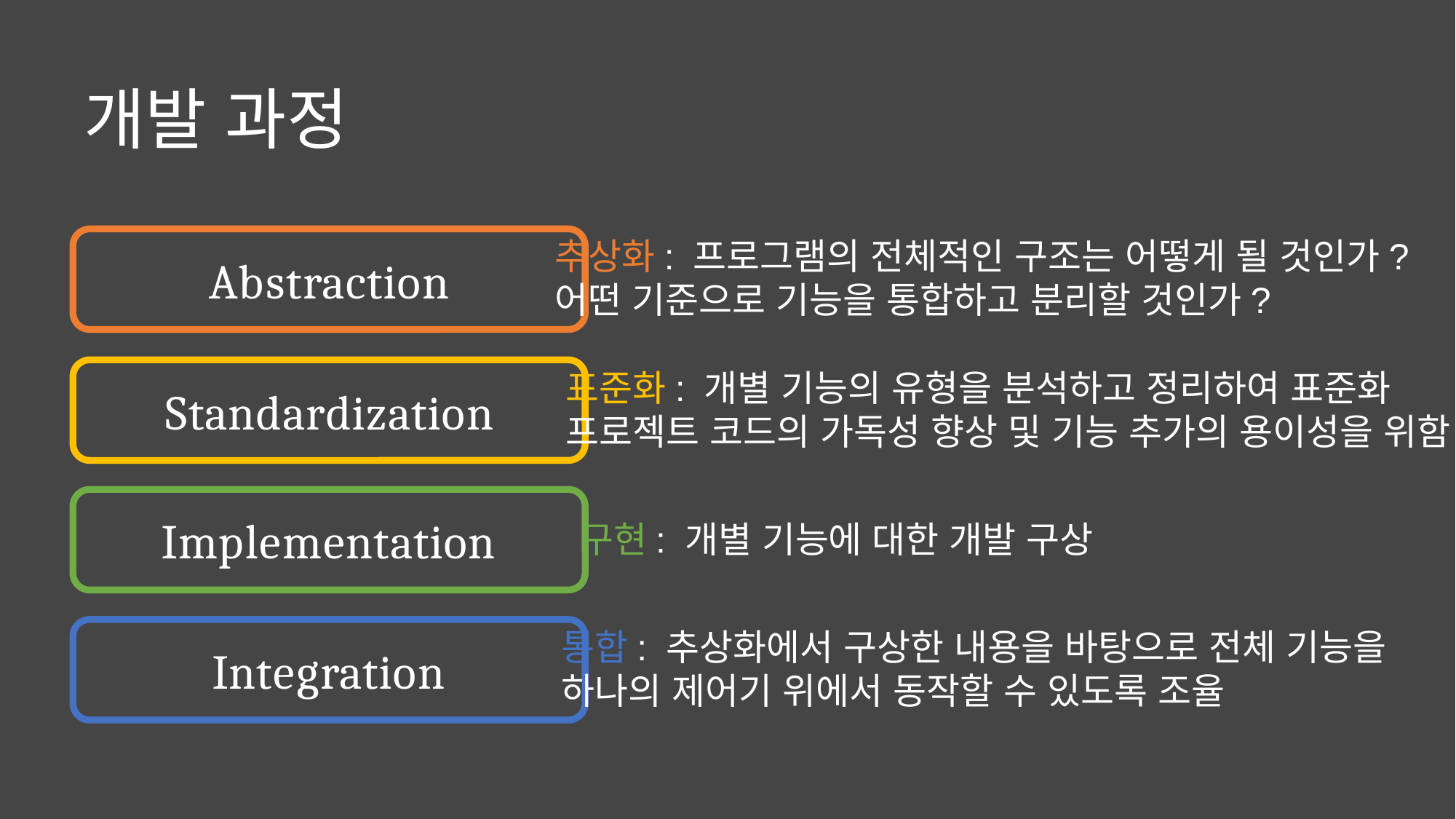

# 개발 과정
추상화: 프로그램의 전체적인 구조는 어떻게 될 것인가?
어떤 기준으로 기능을 통합하고 분리할 것인가?
Abstraction
Standardization
표준화: 개별 기능의 유형을 분석하고 정리하여 표준화
프로젝트 코드의 가독성 향상 및 기능 추가의 용이성을 위함
Implementation
구현: 개별 기능에 대한 개발 구상
통합: 추상화에서 구상한 내용을 바탕으로 전체 기능을
하나의 제어기 위에서 동작할 수 있도록 조율
Integration